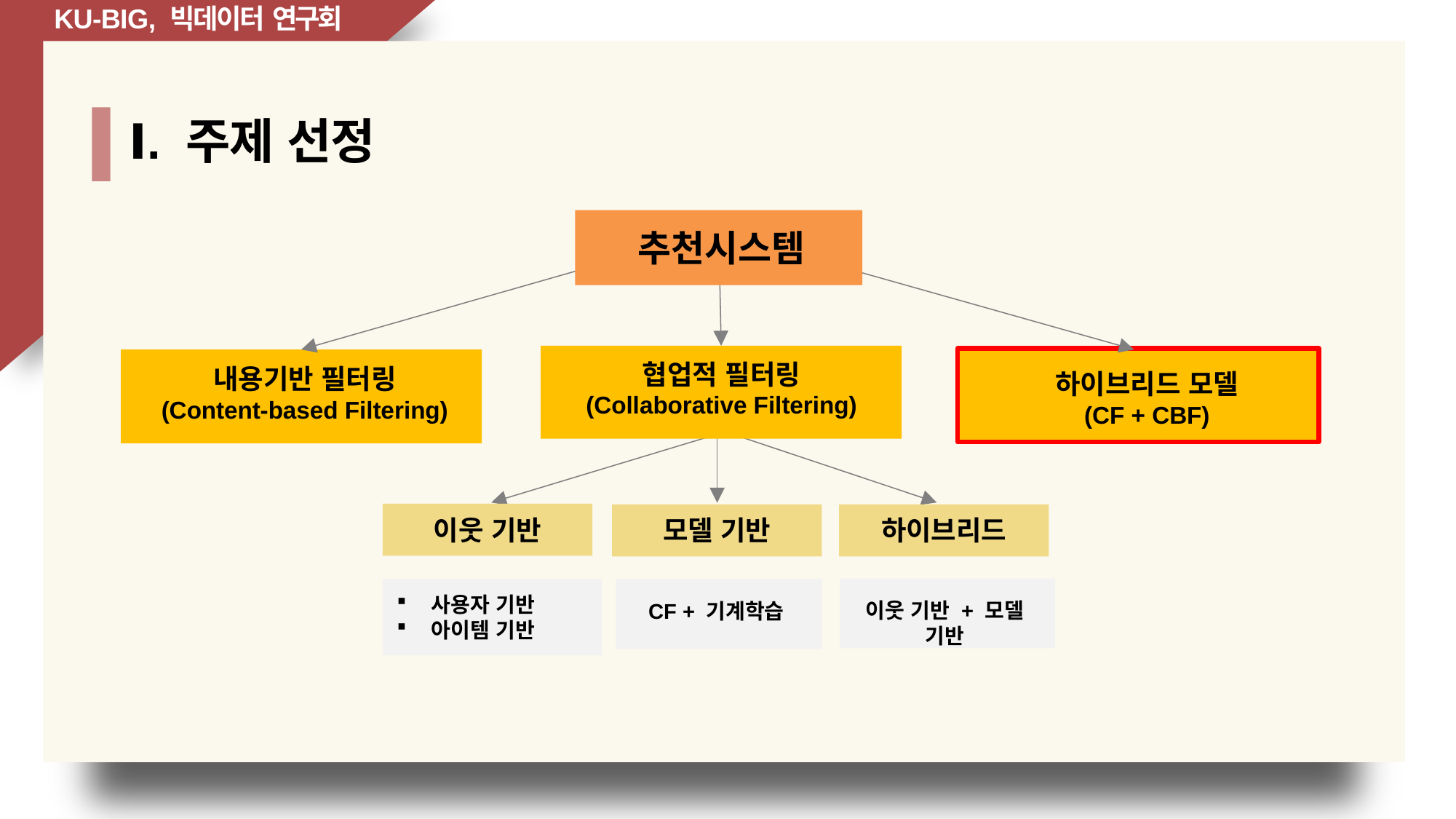

KU-BIG, 빅데이터 연구회

# Ⅰ. 주제 선정

추천시스템

협업적 필터링
(Collaborative Filtering)

하이브리드 모델
(CF + CBF)

내용기반 필터링
(Content-based Filtering)

이웃 기반

모델 기반

하이브리드

이웃 기반 + 모델 기반

CF + 기계학습

사용자 기반
아이템 기반